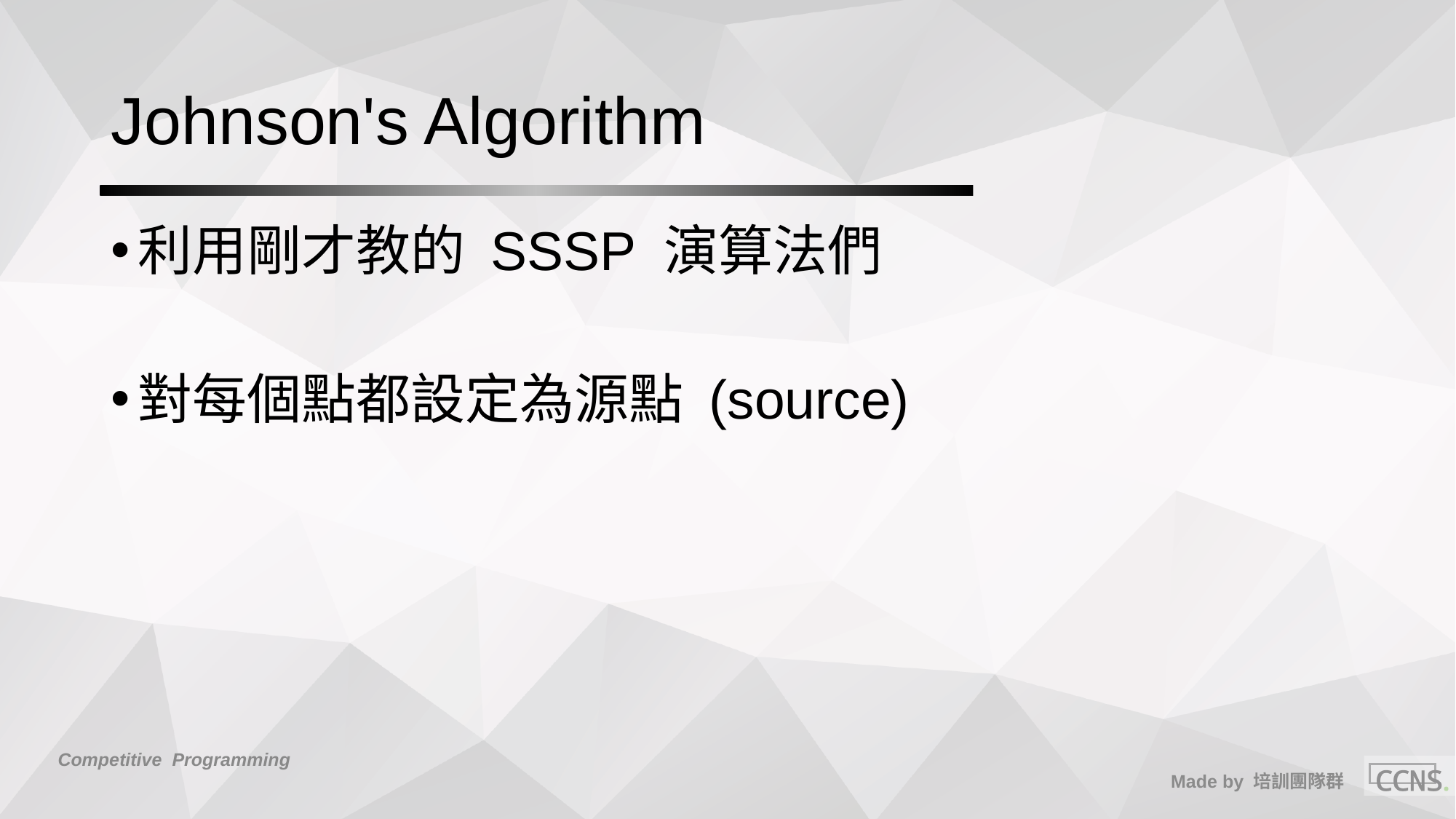

# Johnson's Algorithm
利用剛才教的 SSSP 演算法們

對每個點都設定為源點 (source)